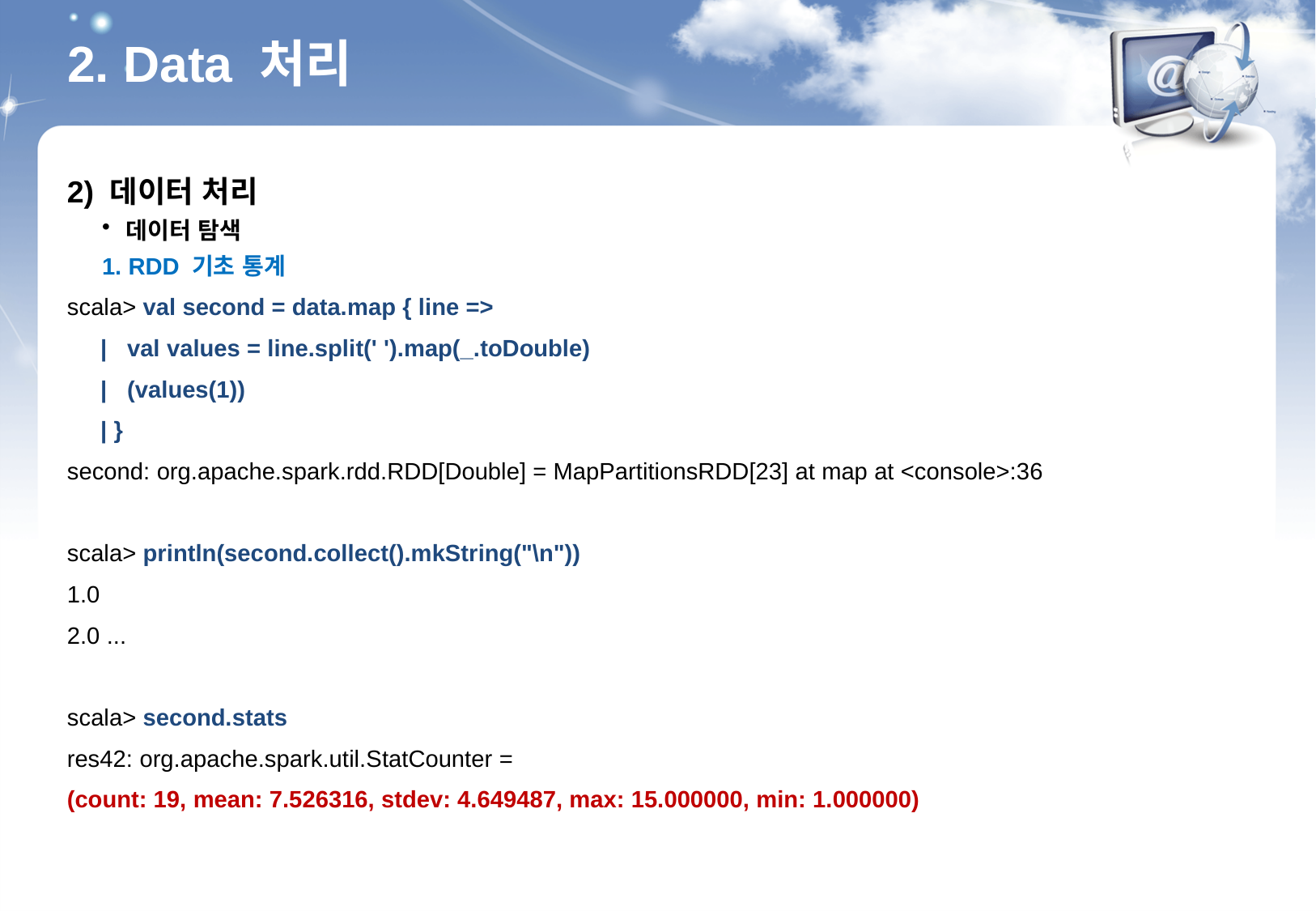

2. Data 처리
2) 데이터 처리
데이터 탐색
1. RDD 기초 통계
scala> val second = data.map { line =>
     |   val values = line.split(' ').map(_.toDouble)
     |   (values(1))
     | }
second: org.apache.spark.rdd.RDD[Double] = MapPartitionsRDD[23] at map at <console>:36

scala> println(second.collect().mkString("\n"))
1.0
2.0 ...

scala> second.stats
res42: org.apache.spark.util.StatCounter =
(count: 19, mean: 7.526316, stdev: 4.649487, max: 15.000000, min: 1.000000)